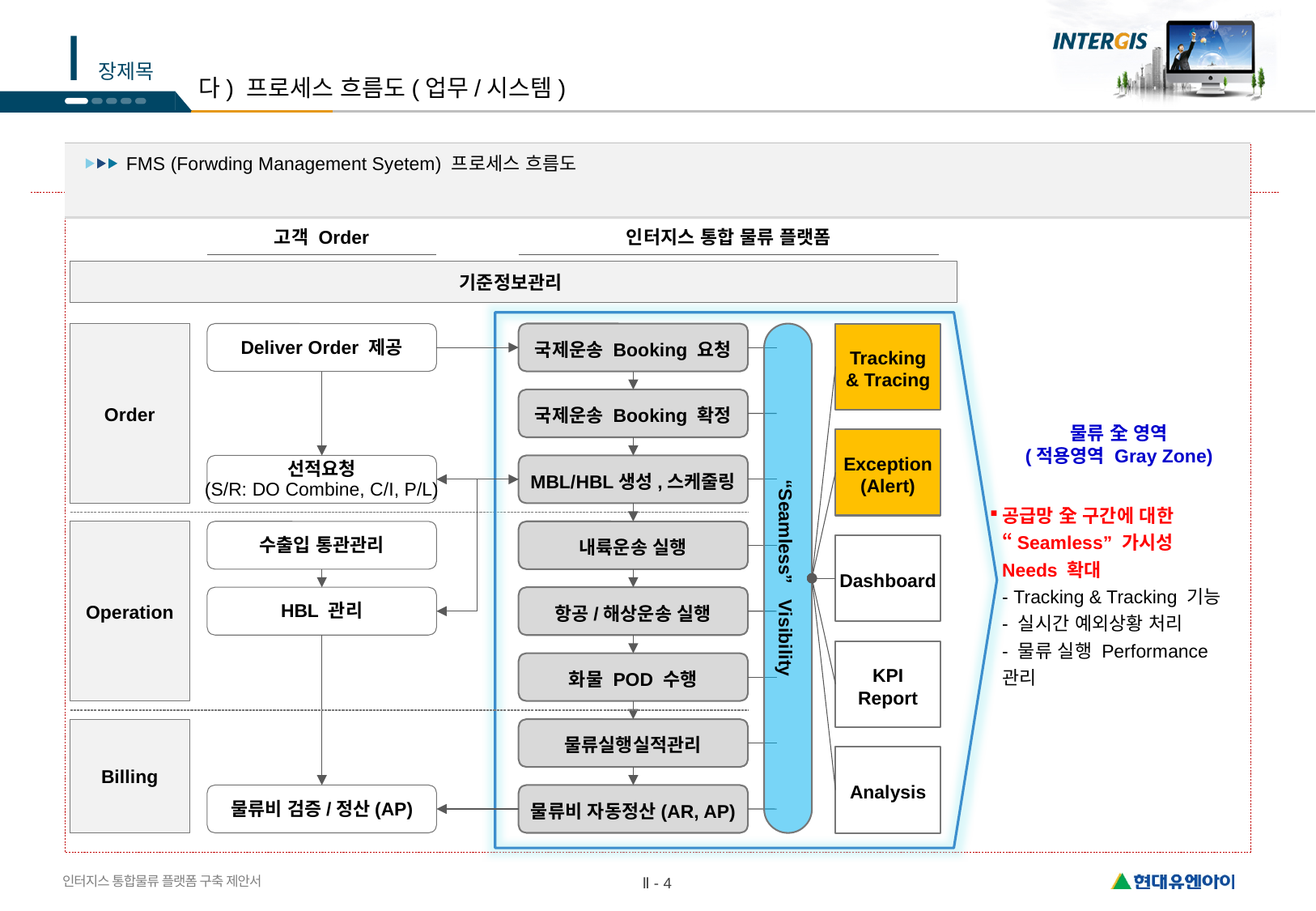

# 다) 프로세스 흐름도(업무/시스템)

FMS (Forwding Management Syetem) 프로세스 흐름도

고객 Order
인터지스 통합 물류 플랫폼
기준정보관리

Order
Deliver Order 제공
국제운송 Booking 요청
Tracking
& Tracing
국제운송 Booking 확정
물류 全 영역
(적용영역 Gray Zone)
Exception
(Alert)
선적요청
(S/R: DO Combine, C/I, P/L)
MBL/HBL생성,스케줄링
공급망 全 구간에 대한
“Seamless” 가시성 Needs 확대
- Tracking & Tracking 기능
- 실시간 예외상황 처리
- 물류 실행 Performance 관리
Operation
수출입 통관관리
내륙운송 실행
Dashboard
“Seamless”   Visibility
HBL 관리
항공/해상운송 실행
KPI
Report
화물 POD 수행
Billing
물류실행실적관리
Analysis
물류비 검증/정산(AP)
물류비 자동정산(AR, AP)